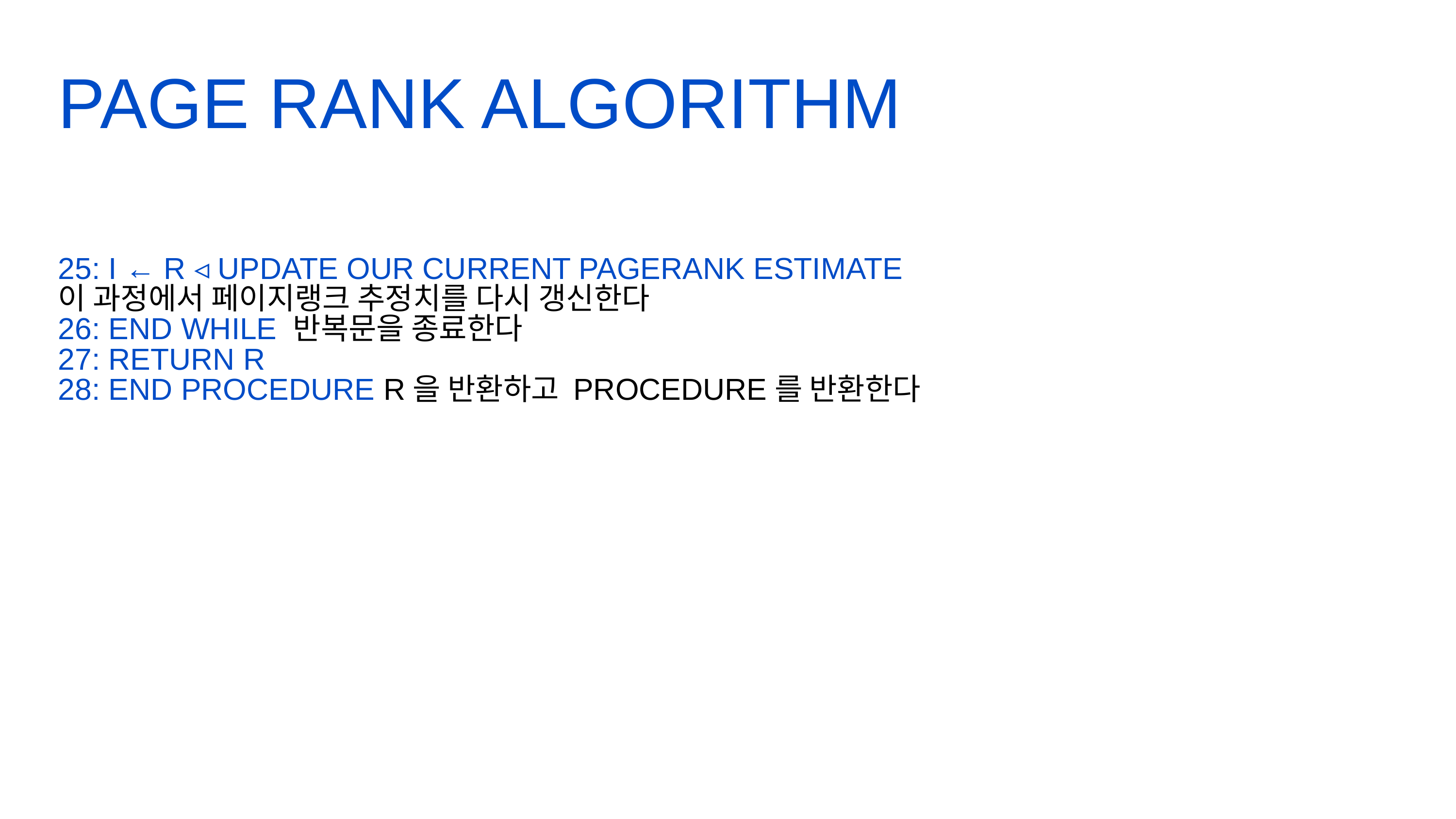

PAGE RANK ALGORITHM
25: I ← R ◃ UPDATE OUR CURRENT PAGERANK ESTIMATE
이 과정에서 페이지랭크 추정치를 다시 갱신한다
26: END WHILE 반복문을 종료한다
27: RETURN R
28: END PROCEDURE R을 반환하고 PROCEDURE를 반환한다